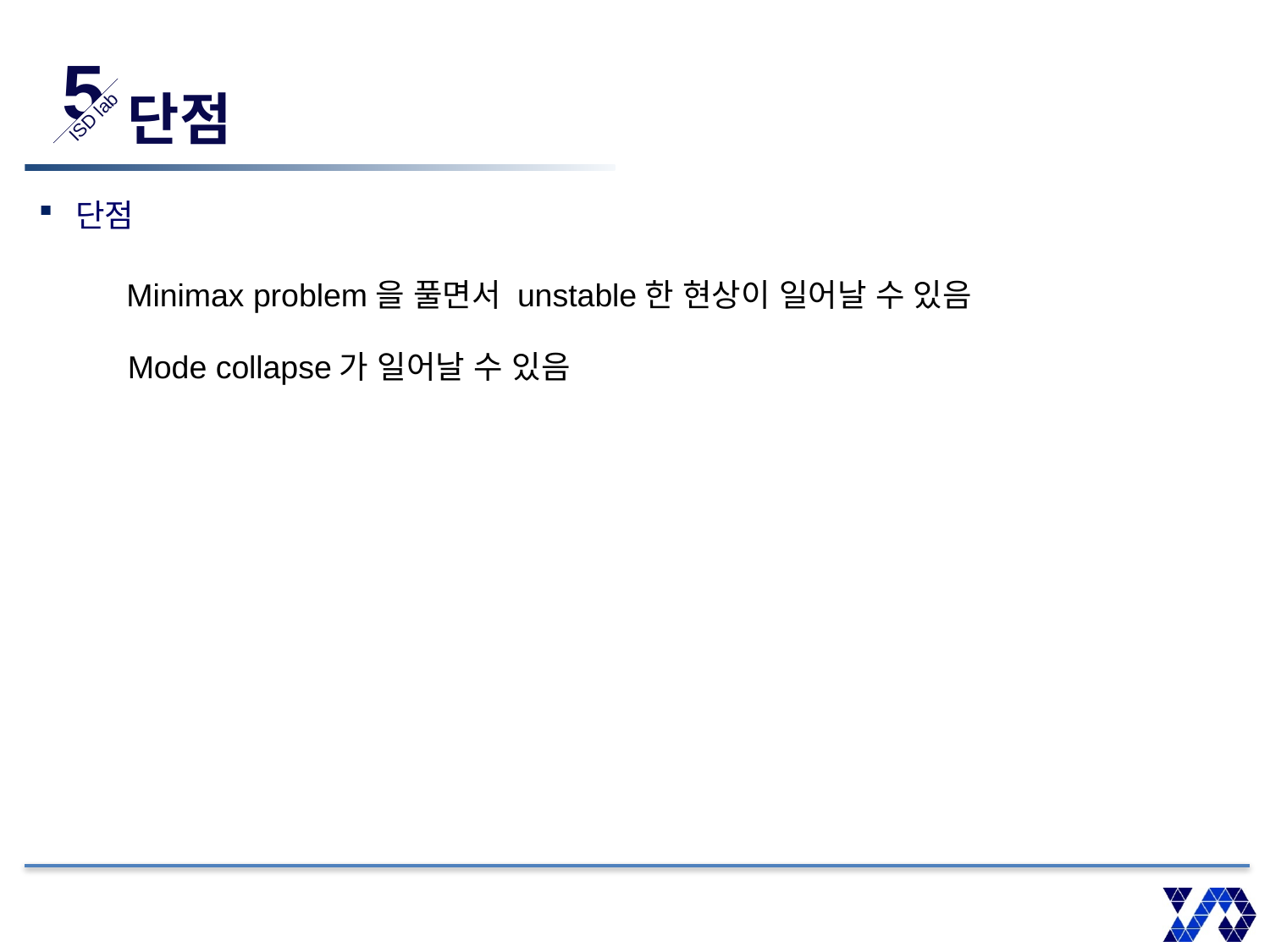

5

ISD lab
# 단점
단점
Minimax problem을 풀면서 unstable한 현상이 일어날 수 있음

Mode collapse가 일어날 수 있음